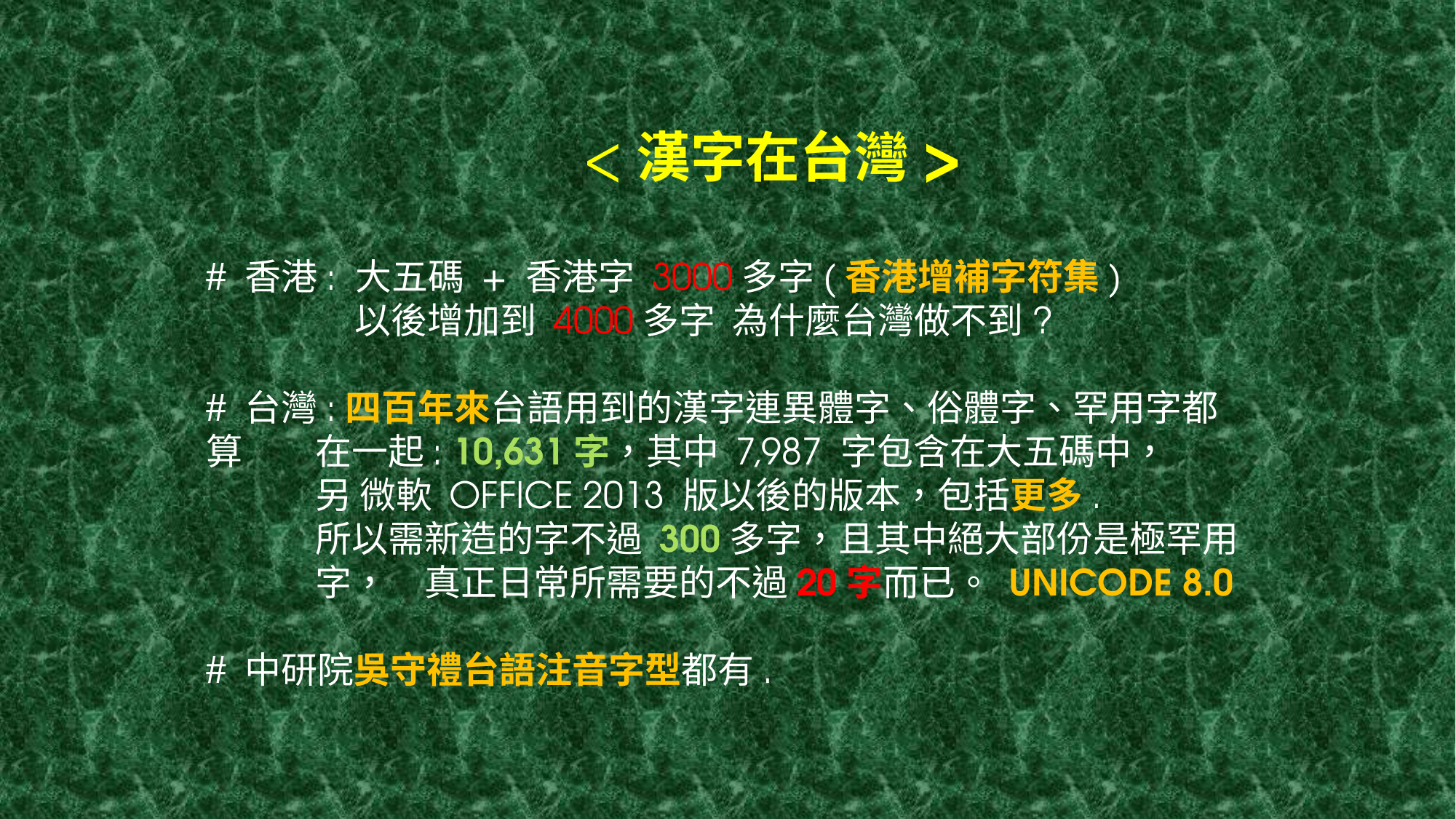

# <漢字在台灣> # 香港: 大五碼 + 香港字 3000多字(香港增補字符集) 以後增加到 4000多字  為什麼台灣做不到? # 台灣:四百年來台語用到的漢字連異體字、俗體字、罕用字都算	在一起: 10,631字，其中 7,987 字包含在大五碼中， 另 微軟 office 2013 版以後的版本，包括更多. 所以需新造的字不過 300多字，且其中絕大部份是極罕用	字，	真正日常所需要的不過20字而已。 UNICODE 8.0 # 中研院吳守禮台語注音字型都有.